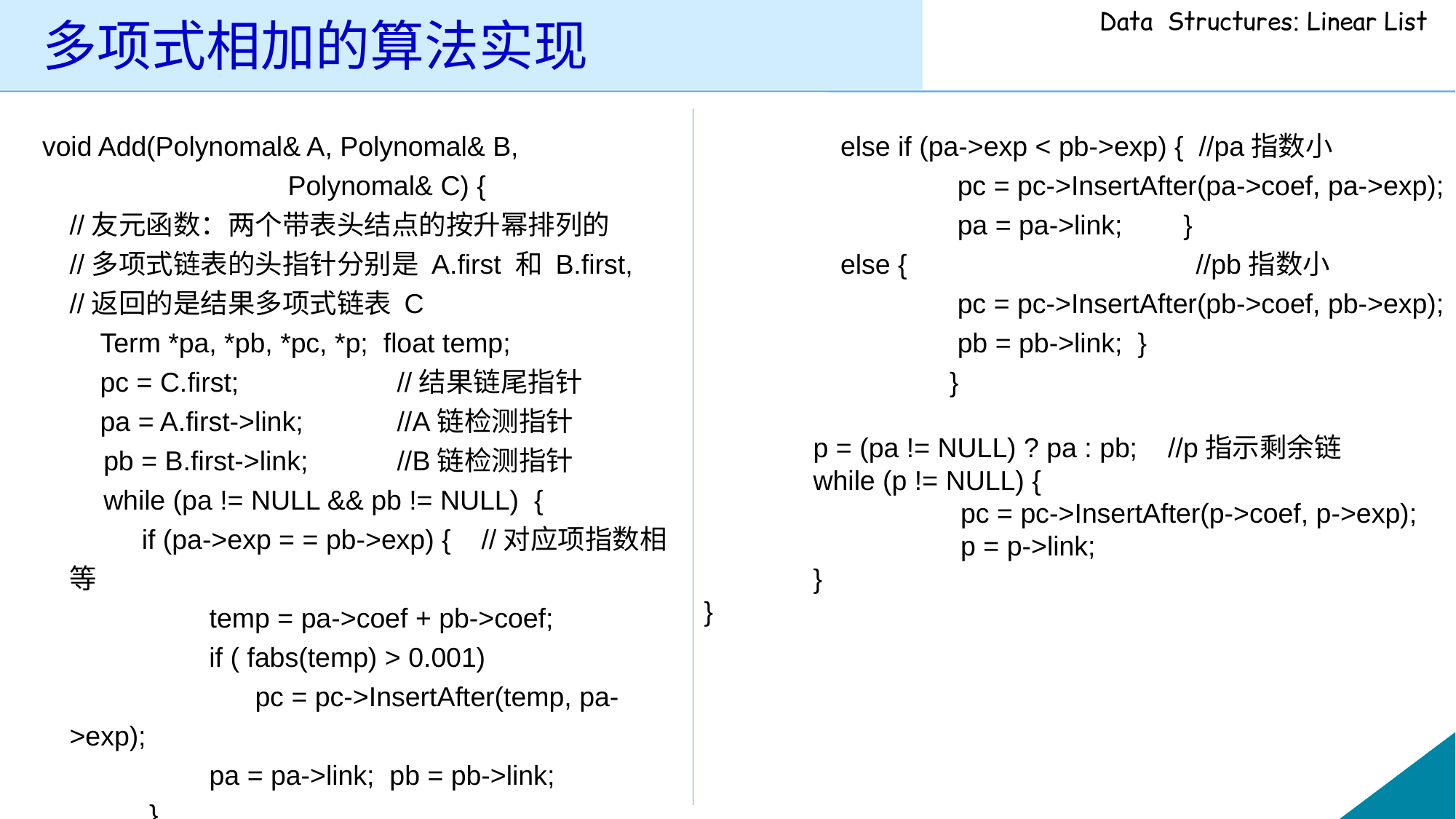

# 多项式相加的算法实现
void Add(Polynomal& A, Polynomal& B, 			Polynomal& C) {
	//友元函数：两个带表头结点的按升幂排列的
	//多项式链表的头指针分别是 A.first 和 B.first,
	//返回的是结果多项式链表 C
	    Term *pa, *pb, *pc, *p;  float temp;
	    pc = C.first;		//结果链尾指针
	    pa = A.first->link;  	//A链检测指针
        pb = B.first->link;	//B链检测指针
        while (pa != NULL && pb != NULL)  {
             if (pa->exp = = pb->exp) {    //对应项指数相等
		    temp = pa->coef + pb->coef;		    if ( fabs(temp) > 0.001)
		          pc = pc->InsertAfter(temp, pa->exp);
		    pa = pa->link;  pb = pb->link;
              }

		else if (pa->exp < pb->exp) {  //pa指数小
			 pc = pc->InsertAfter(pa->coef, pa->exp);
			 pa = pa->link;        }
          	else {	 	                  //pb指数小
			 pc = pc->InsertAfter(pb->coef, pb->exp);
			 pb = pb->link;  }					}

   	p = (pa != NULL) ? pa : pb;    //p指示剩余链
           	while (p != NULL) {
		     pc = pc->InsertAfter(p->coef, p->exp);
		     p = p->link;
	}
}